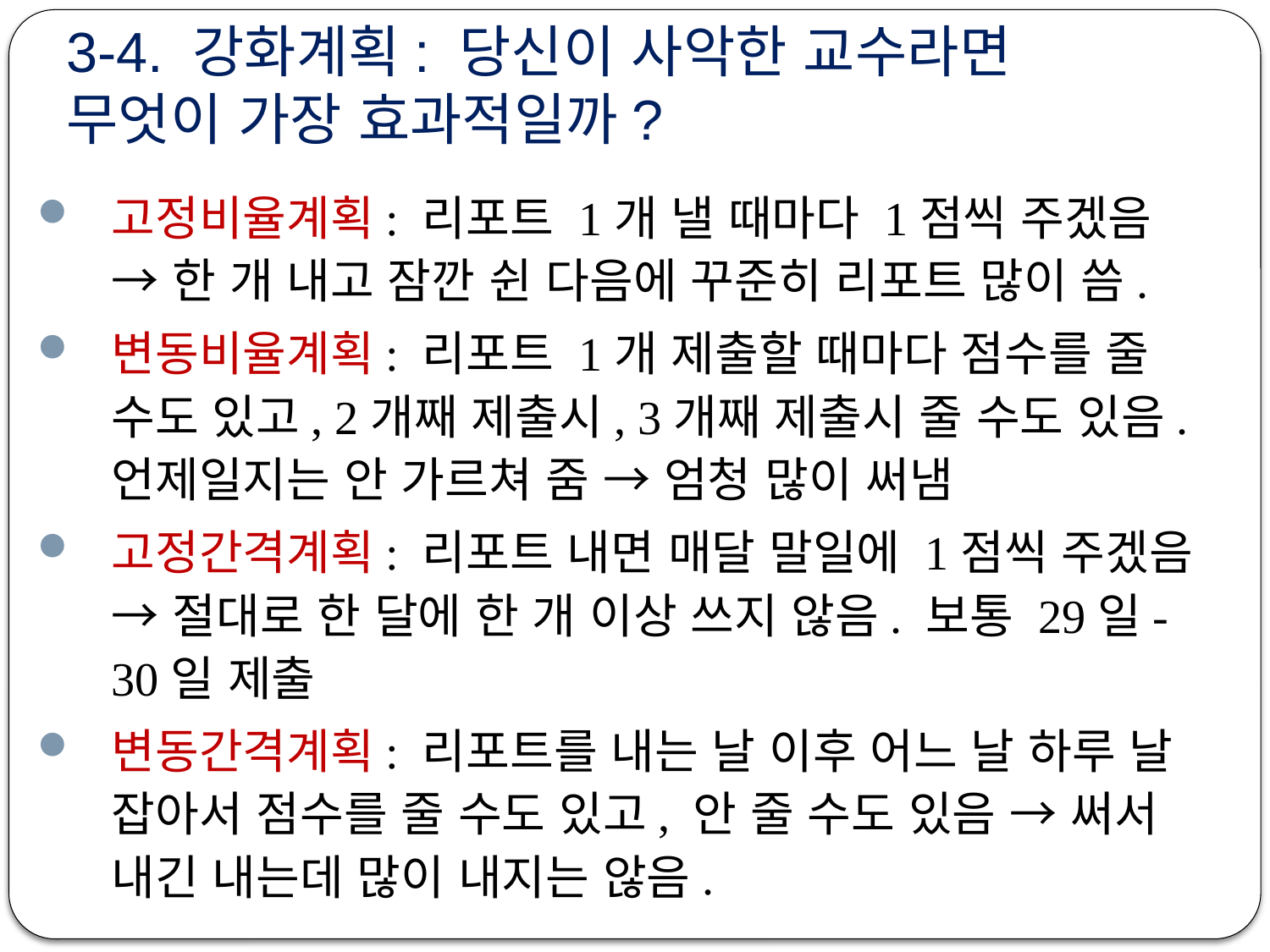

# 3-4. 강화계획: 당신이 사악한 교수라면 무엇이 가장 효과적일까?
고정비율계획: 리포트 1개 낼 때마다 1점씩 주겠음 → 한 개 내고 잠깐 쉰 다음에 꾸준히 리포트 많이 씀.
변동비율계획: 리포트 1개 제출할 때마다 점수를 줄 수도 있고, 2개째 제출시, 3개째 제출시 줄 수도 있음. 언제일지는 안 가르쳐 줌 → 엄청 많이 써냄
고정간격계획: 리포트 내면 매달 말일에 1점씩 주겠음 → 절대로 한 달에 한 개 이상 쓰지 않음. 보통 29일-30일 제출
변동간격계획: 리포트를 내는 날 이후 어느 날 하루 날 잡아서 점수를 줄 수도 있고, 안 줄 수도 있음 → 써서 내긴 내는데 많이 내지는 않음.